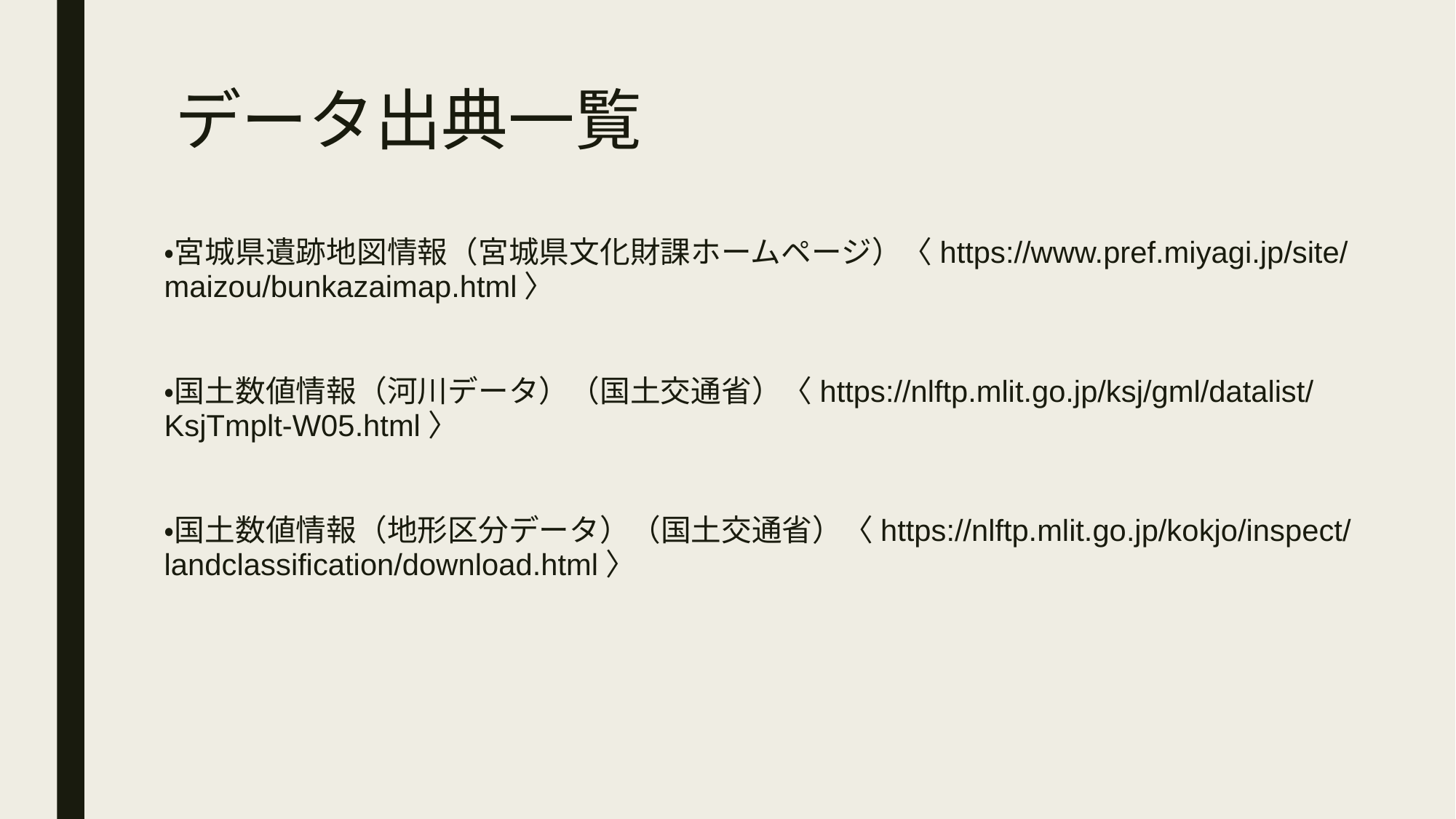

# データ出典一覧
・宮城県遺跡地図情報（宮城県文化財課ホームページ）〈https://www.pref.miyagi.jp/site/maizou/bunkazaimap.html〉

・国土数値情報（河川データ）（国土交通省）〈https://nlftp.mlit.go.jp/ksj/gml/datalist/KsjTmplt-W05.html〉

・国土数値情報（地形区分データ）（国土交通省）〈https://nlftp.mlit.go.jp/kokjo/inspect/landclassification/download.html〉